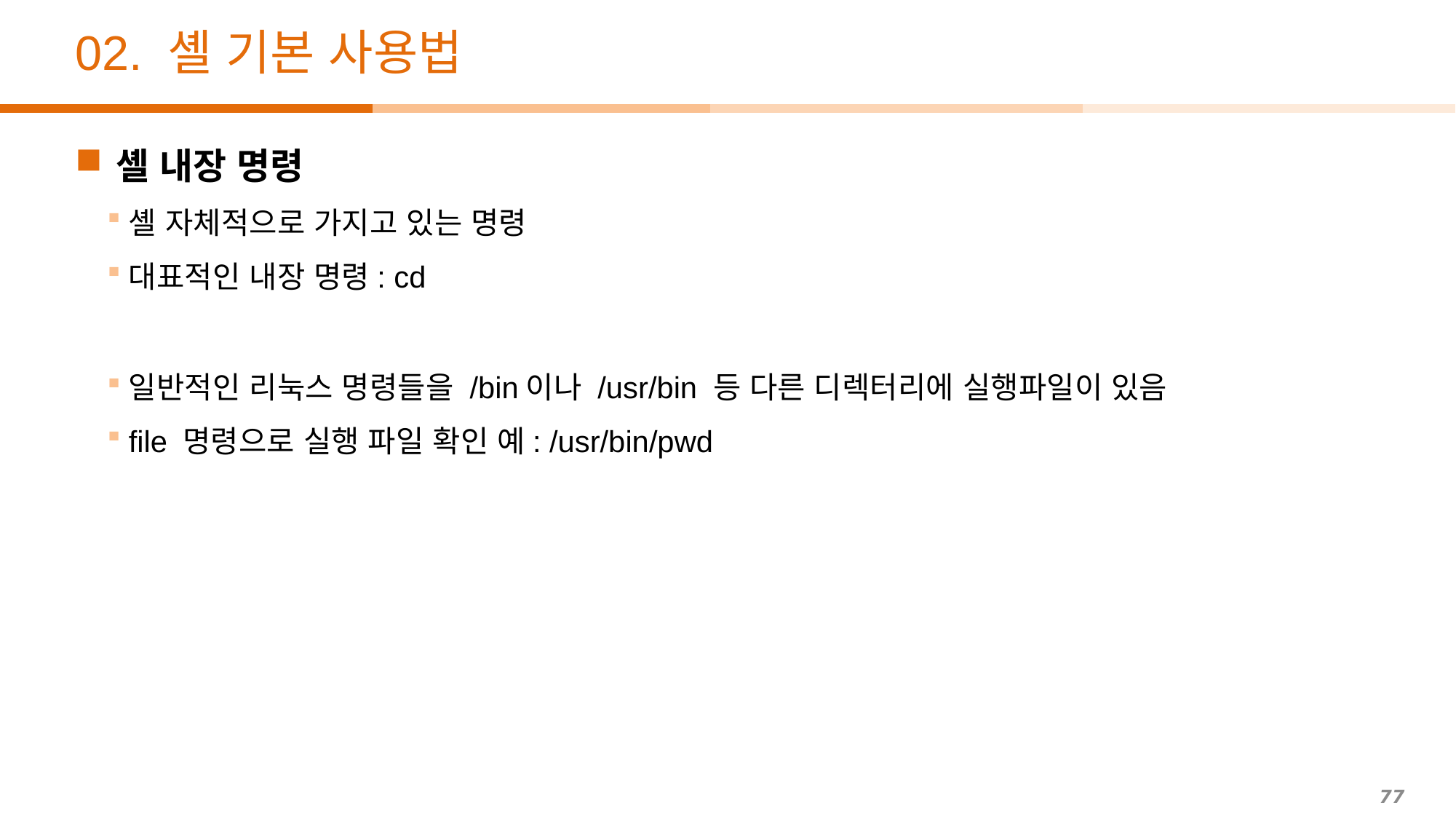

# 02. 셸 기본 사용법
셸 내장 명령
셸 자체적으로 가지고 있는 명령
대표적인 내장 명령: cd

일반적인 리눅스 명령들을 /bin이나 /usr/bin 등 다른 디렉터리에 실행파일이 있음
file 명령으로 실행 파일 확인 예: /usr/bin/pwd